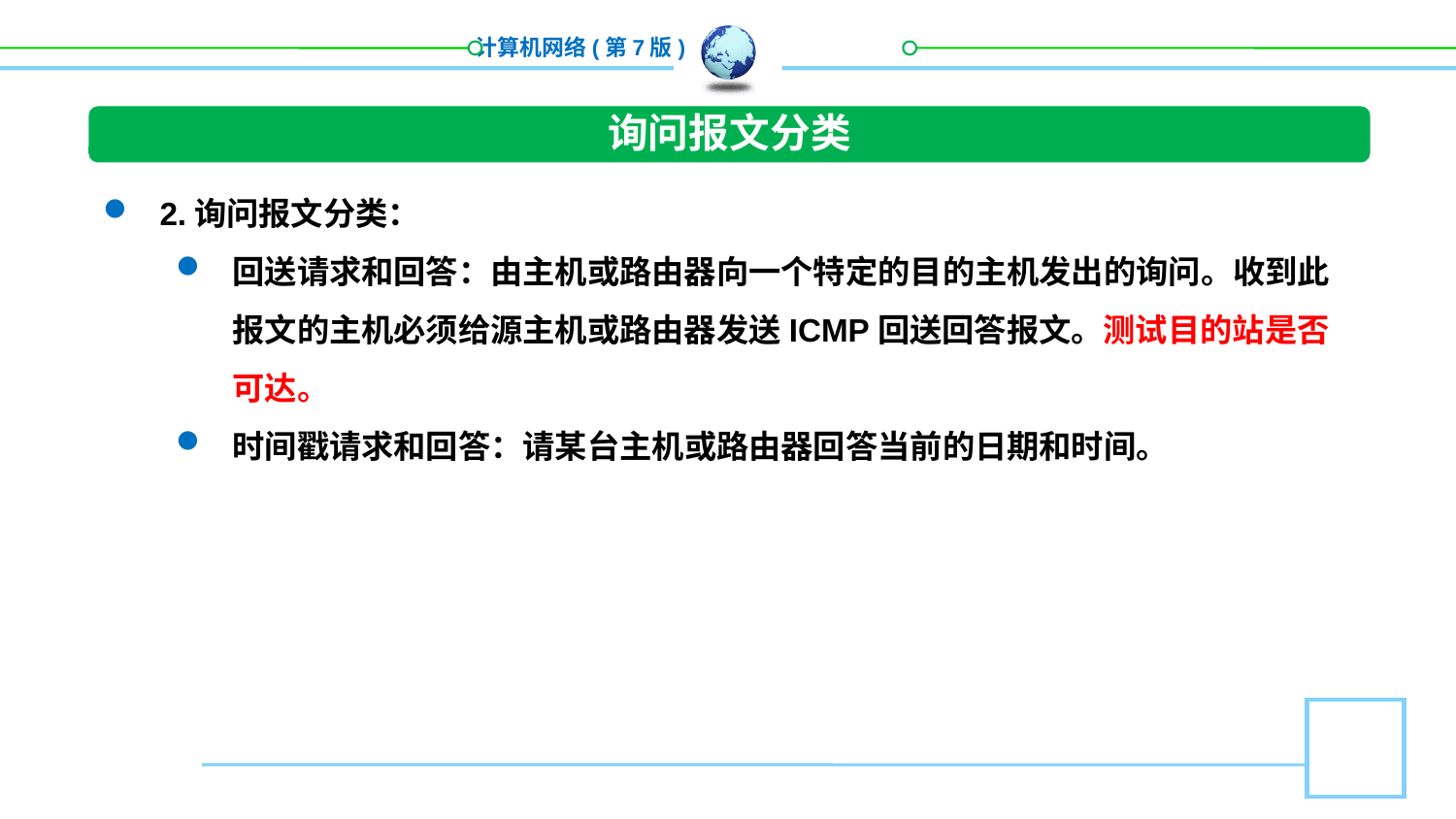

询问报文分类

2.询问报文分类：
回送请求和回答：由主机或路由器向一个特定的目的主机发出的询问。收到此报文的主机必须给源主机或路由器发送ICMP回送回答报文。测试目的站是否可达。
时间戳请求和回答：请某台主机或路由器回答当前的日期和时间。